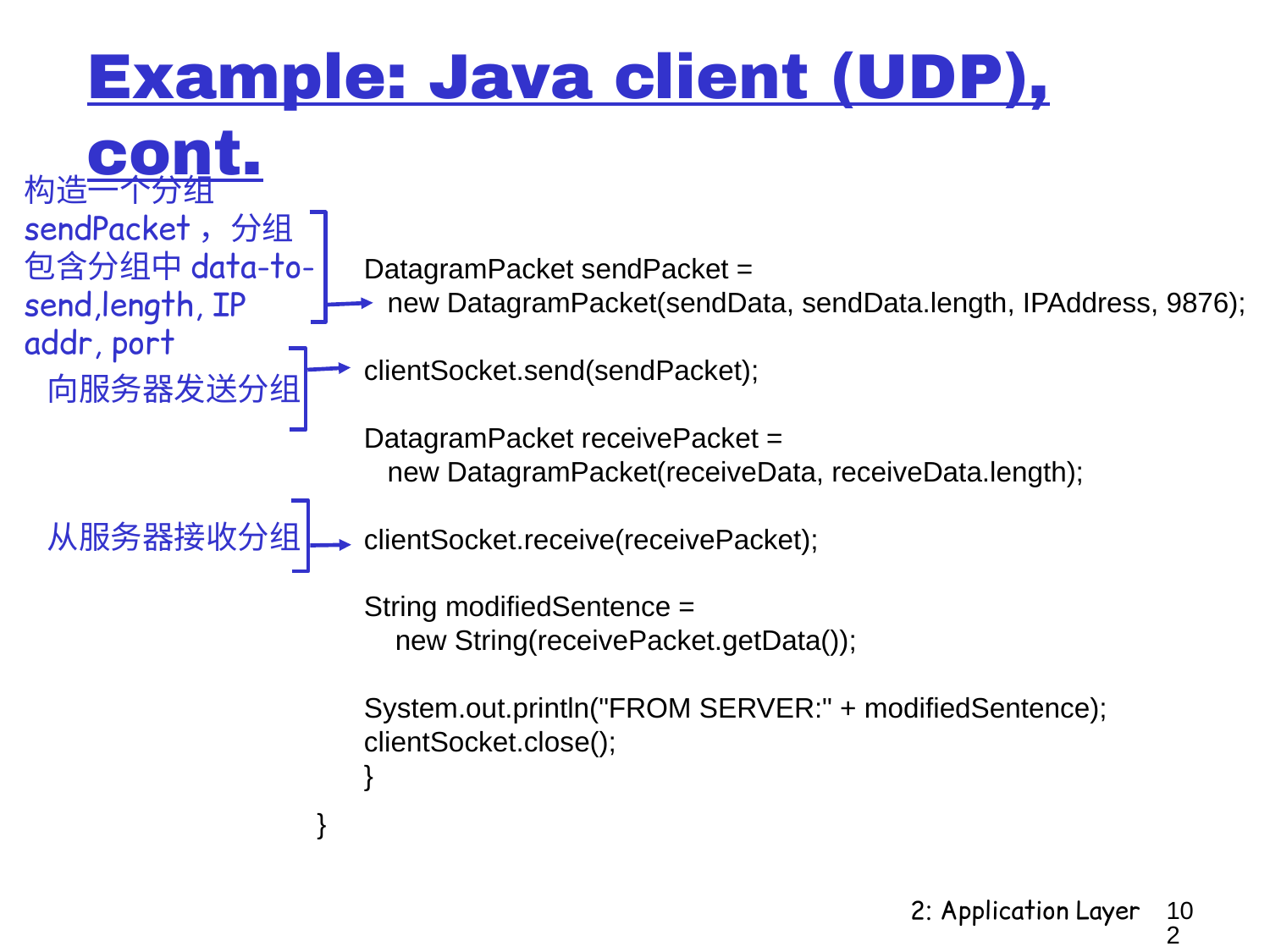

# Example: Java client (UDP), cont.
构造一个分组sendPacket，分组包含分组中data-to-send,length, IP addr, port

      DatagramPacket sendPacket =
         new DatagramPacket(sendData, sendData.length, IPAddress, 9876);

      clientSocket.send(sendPacket);

      DatagramPacket receivePacket =
         new DatagramPacket(receiveData, receiveData.length);

      clientSocket.receive(receivePacket);

      String modifiedSentence =
          new String(receivePacket.getData());

      System.out.println("FROM SERVER:" + modifiedSentence);
      clientSocket.close();
      }
}

向服务器发送分组

从服务器接收分组

2: Application Layer
102